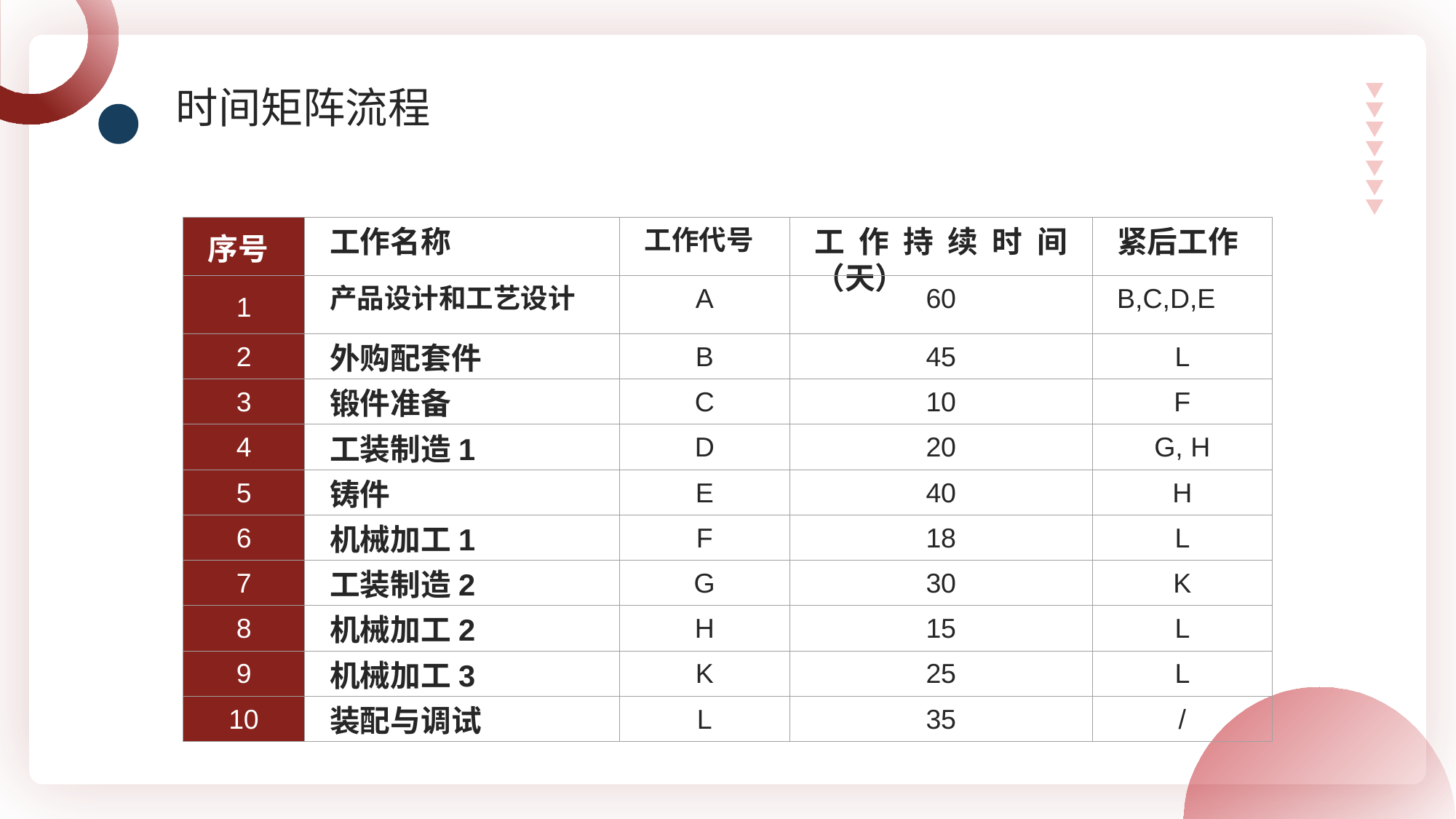

时间矩阵流程

序号

工作名称

工作代号

工作持续时间（天）

紧后工作

1

产品设计和工艺设计

A

60

B,C,D,E

2

外购配套件

B

45

L

3

锻件准备

C

10

F

4

工装制造1

D

20

G, H

5

铸件

E

40

H

6

机械加工1

F

18

L

7

工装制造2

G

30

K

8

机械加工2

H

15

L

9

机械加工3

K

25

L

10

装配与调试

L

35

/